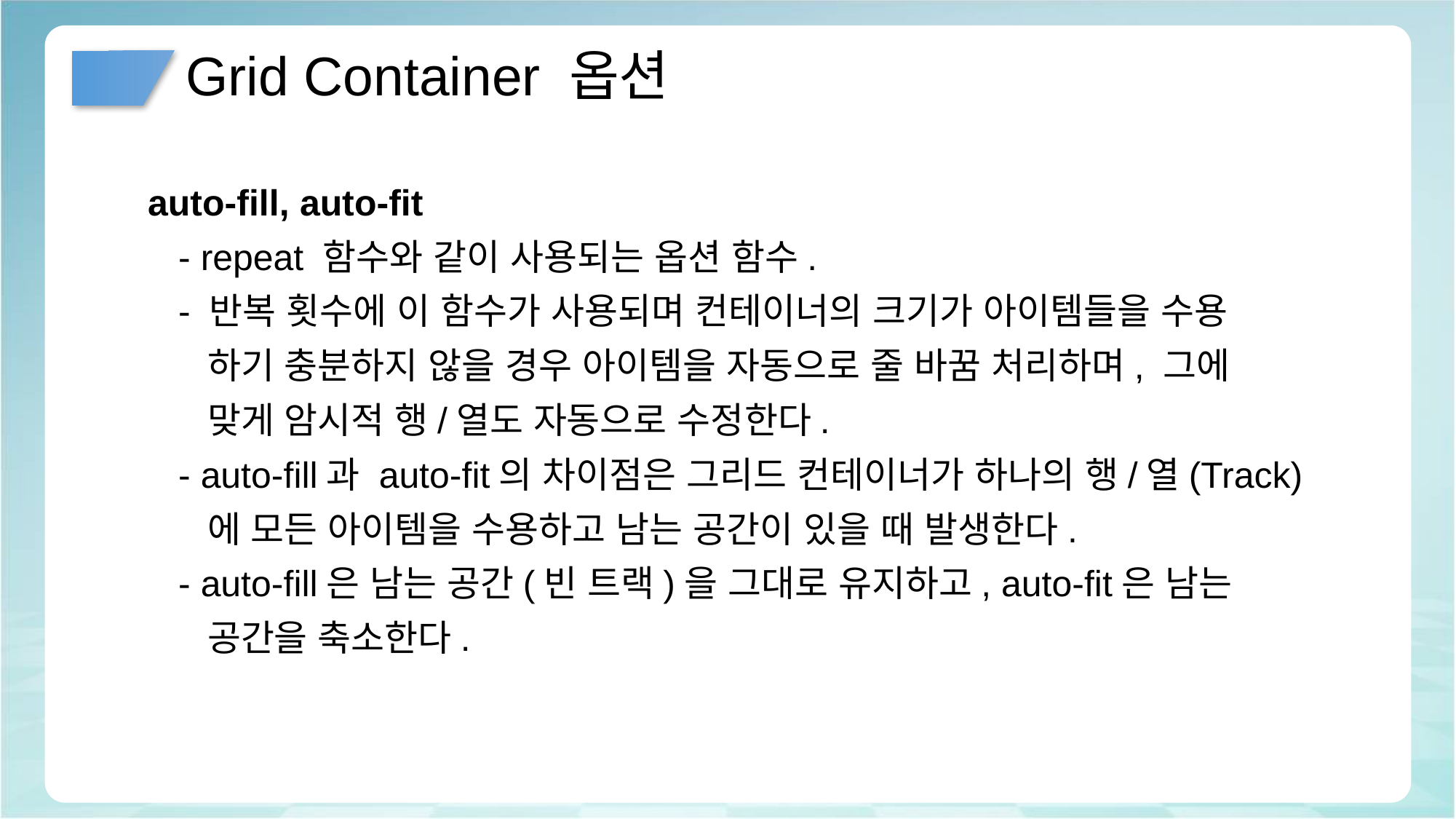

# Grid Container 옵션
auto-fill, auto-fit
   - repeat 함수와 같이 사용되는 옵션 함수.
   - 반복 횟수에 이 함수가 사용되며 컨테이너의 크기가 아이템들을 수용
     하기 충분하지 않을 경우 아이템을 자동으로 줄 바꿈 처리하며, 그에
     맞게 암시적 행/열도 자동으로 수정한다.
   - auto-fill과 auto-fit의 차이점은 그리드 컨테이너가 하나의 행/열(Track)
     에 모든 아이템을 수용하고 남는 공간이 있을 때 발생한다.
   - auto-fill은 남는 공간(빈 트랙)을 그대로 유지하고, auto-fit은 남는
     공간을 축소한다.